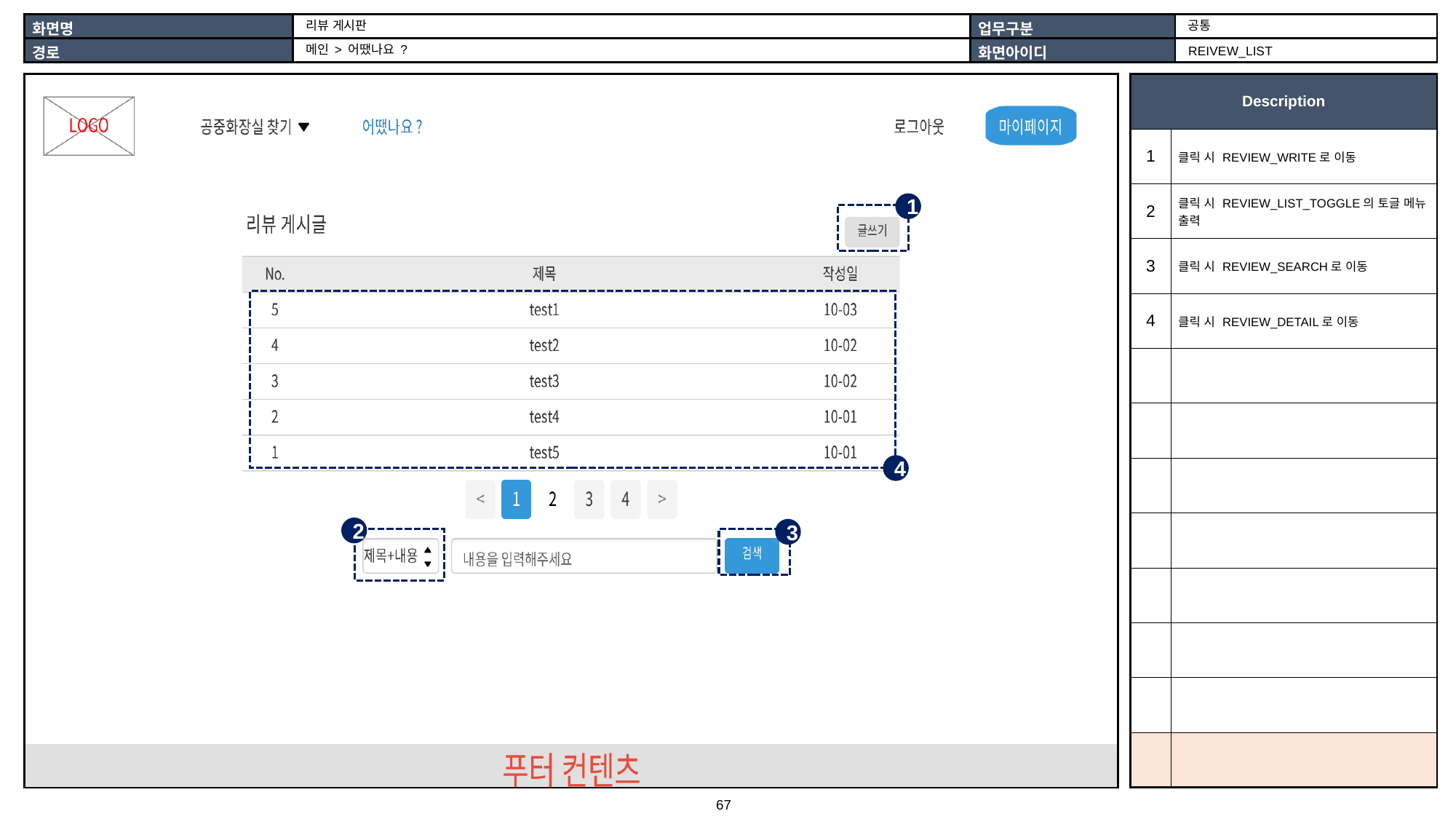

공통
리뷰 게시판
메인 > 어땠나요 ?
REIVEW_LIST
|  |
| --- |
| Description |  |
| --- | --- |
| 1 | 클릭 시 REVIEW\_WRITE로 이동 |
| 2 | 클릭 시 REVIEW\_LIST\_TOGGLE의 토글 메뉴 출력 |
| 3 | 클릭 시 REVIEW\_SEARCH로 이동 |
| 4 | 클릭 시 REVIEW\_DETAIL로 이동 |
|  |  |
|  |  |
|  |  |
|  |  |
|  |  |
|  |  |
|  |  |
|  |  |
1

4
2
3